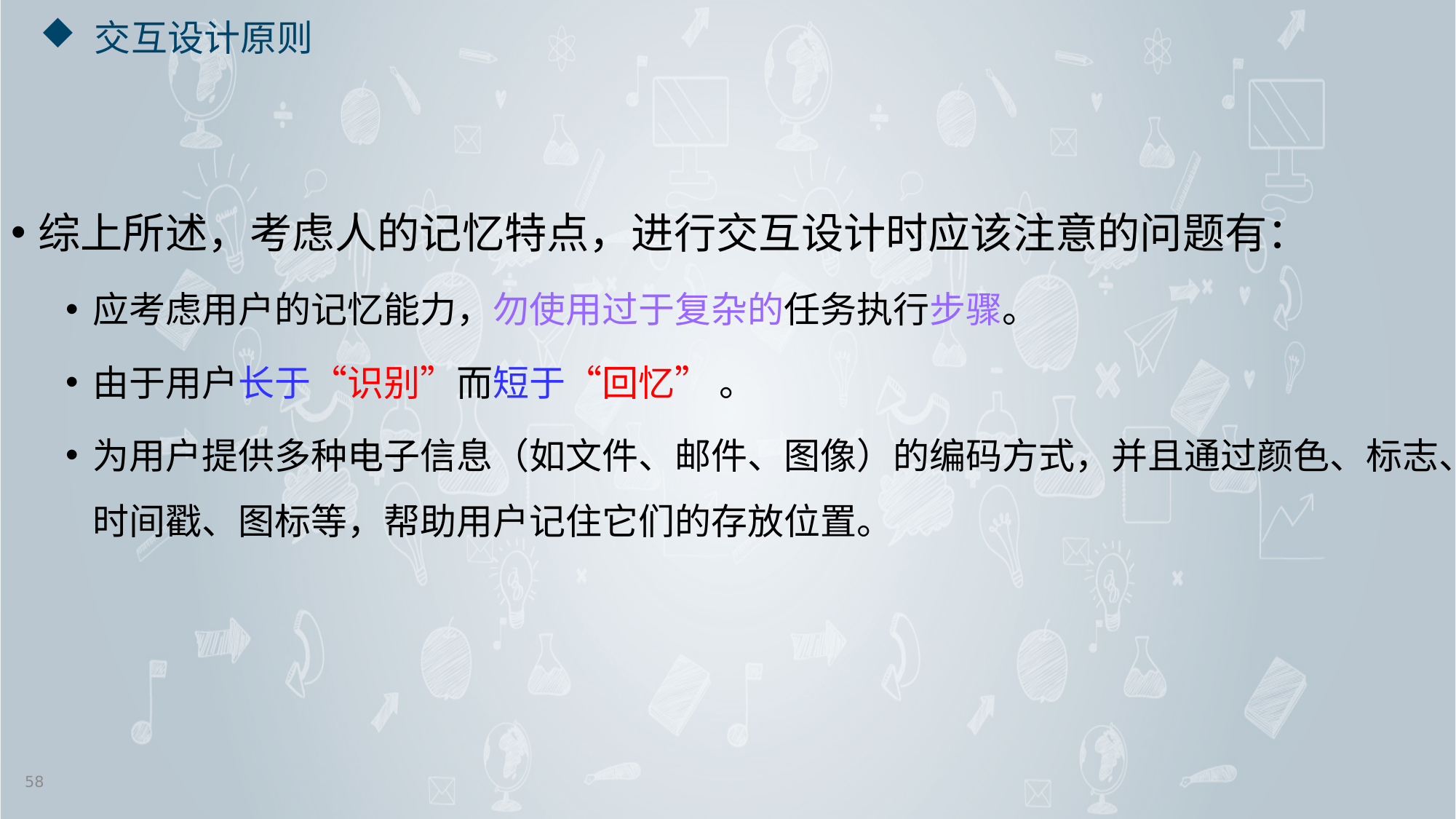

# 交互设计原则
综上所述，考虑人的记忆特点，进行交互设计时应该注意的问题有：
应考虑用户的记忆能力，勿使用过于复杂的任务执行步骤。
由于用户长于“识别”而短于“回忆” 。
为用户提供多种电子信息（如文件、邮件、图像）的编码方式，并且通过颜色、标志、时间戳、图标等，帮助用户记住它们的存放位置。
58